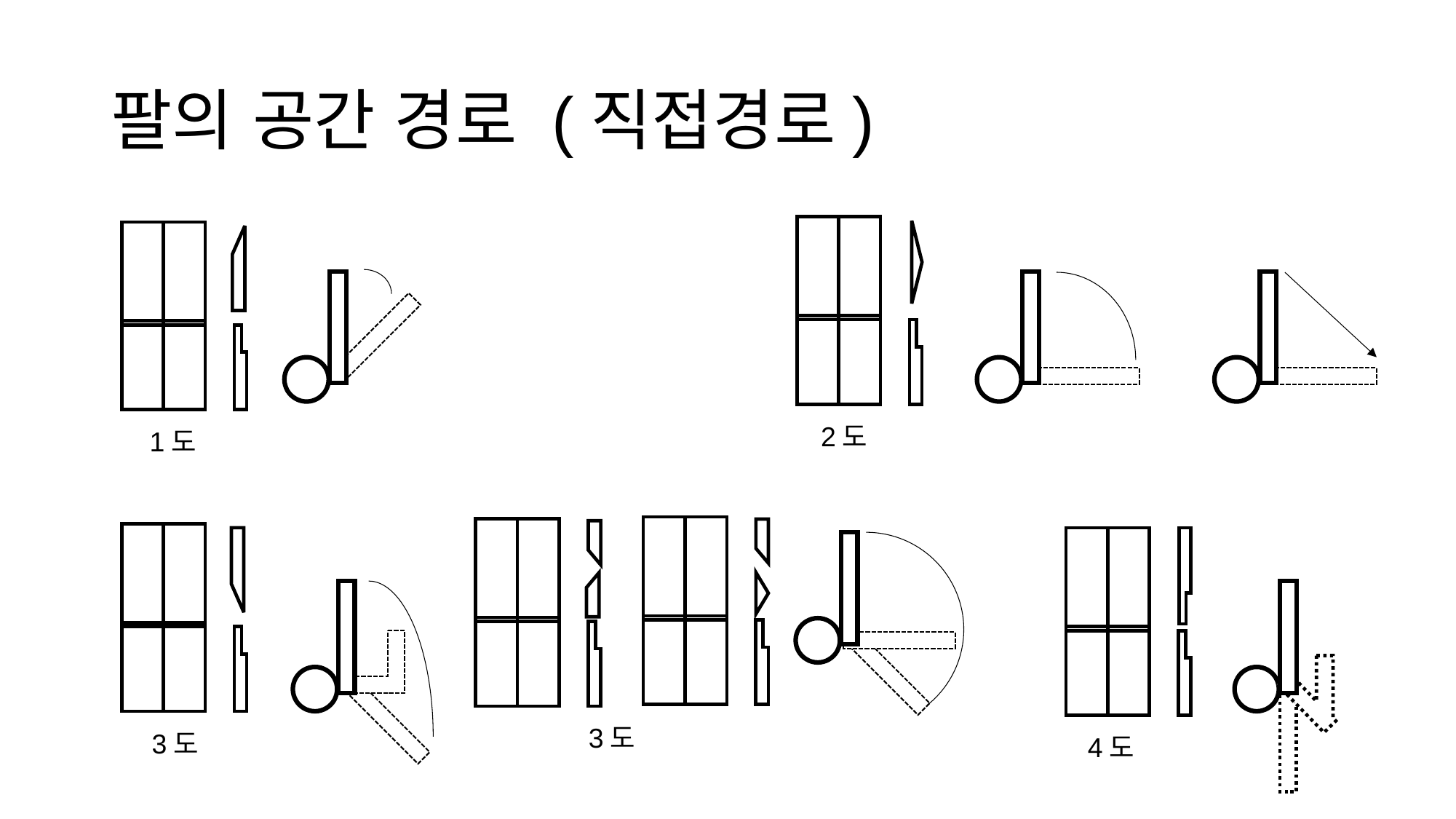

# 팔의 공간 경로 (직접경로)

2도
1도

3도
3도
4도